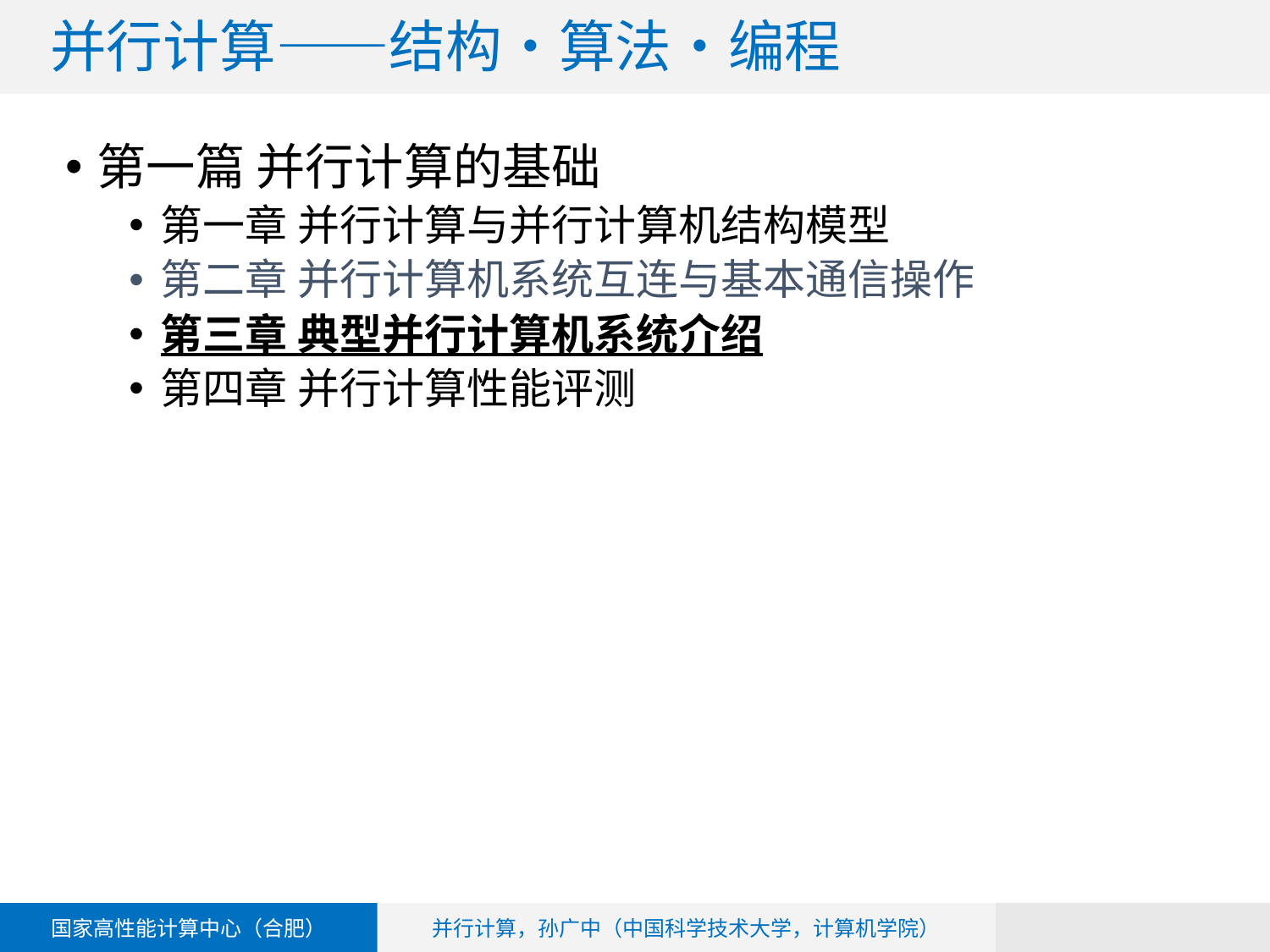

# 并行计算——结构•算法•编程
第一篇 并行计算的基础
第一章 并行计算与并行计算机结构模型
第二章 并行计算机系统互连与基本通信操作
第三章 典型并行计算机系统介绍
第四章 并行计算性能评测